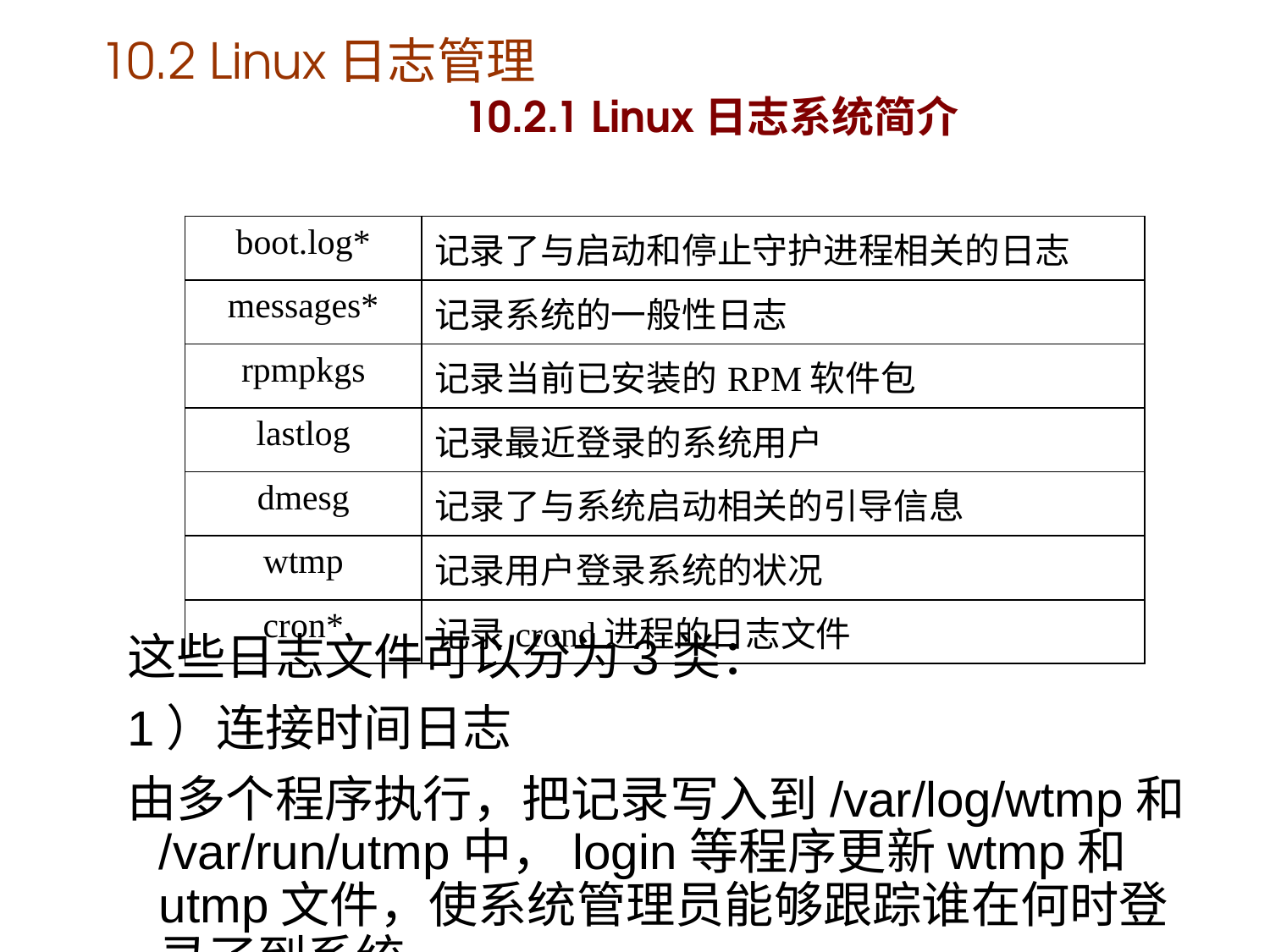

# 10.2 Linux日志管理 10.2.1 Linux日志系统简介
| boot.log\* | 记录了与启动和停止守护进程相关的日志 |
| --- | --- |
| messages\* | 记录系统的一般性日志 |
| rpmpkgs | 记录当前已安装的RPM软件包 |
| lastlog | 记录最近登录的系统用户 |
| dmesg | 记录了与系统启动相关的引导信息 |
| wtmp | 记录用户登录系统的状况 |
| cron\* | 记录crond进程的日志文件 |
这些日志文件可以分为3类：
1）连接时间日志
由多个程序执行，把记录写入到/var/log/wtmp和/var/run/utmp中，login等程序更新wtmp和utmp文件，使系统管理员能够跟踪谁在何时登录了到系统。